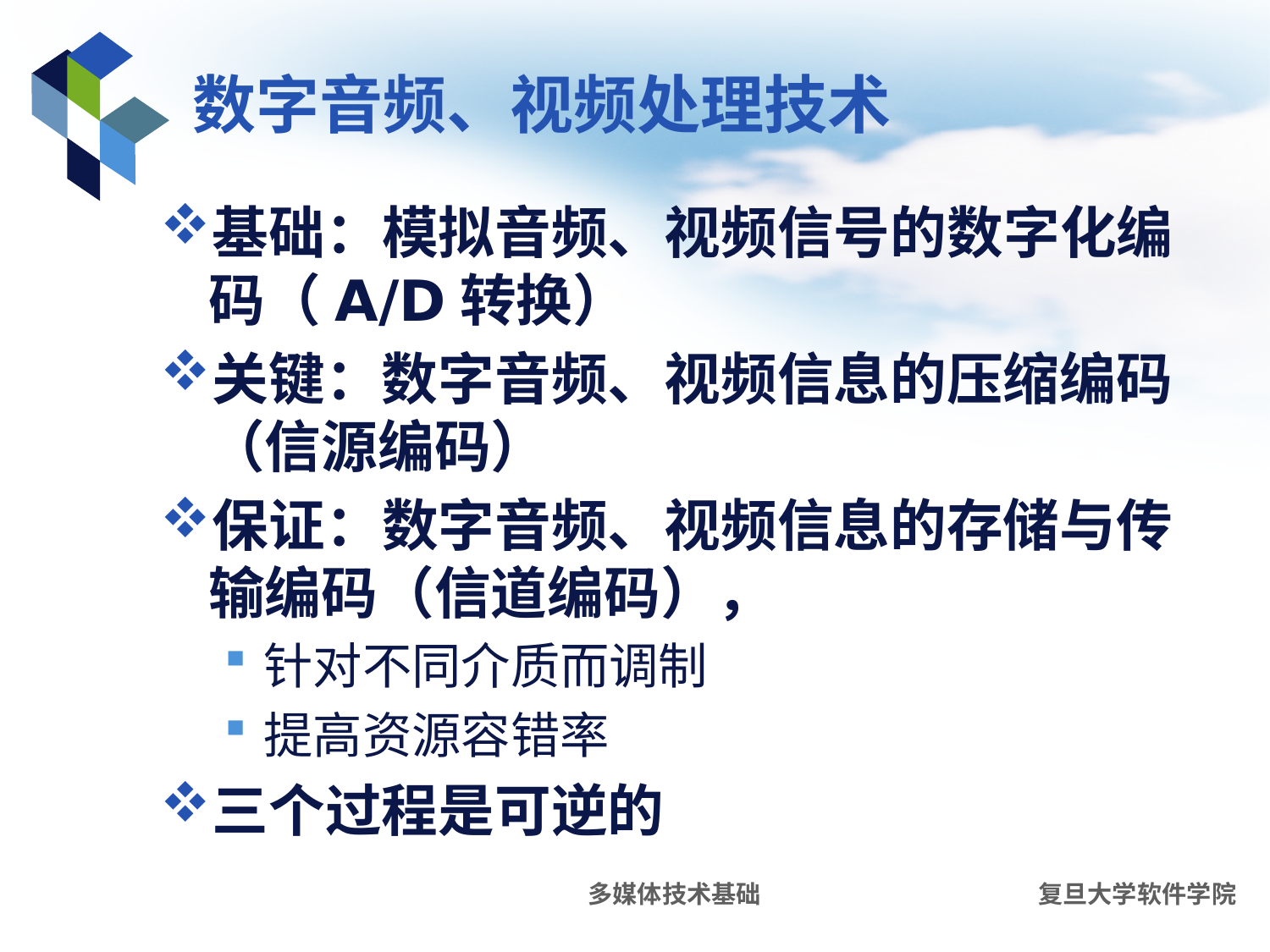

# 数字音频、视频处理技术
基础：模拟音频、视频信号的数字化编码（A/D转换）
关键：数字音频、视频信息的压缩编码（信源编码）
保证：数字音频、视频信息的存储与传输编码（信道编码），
针对不同介质而调制
提高资源容错率
三个过程是可逆的
多媒体技术基础